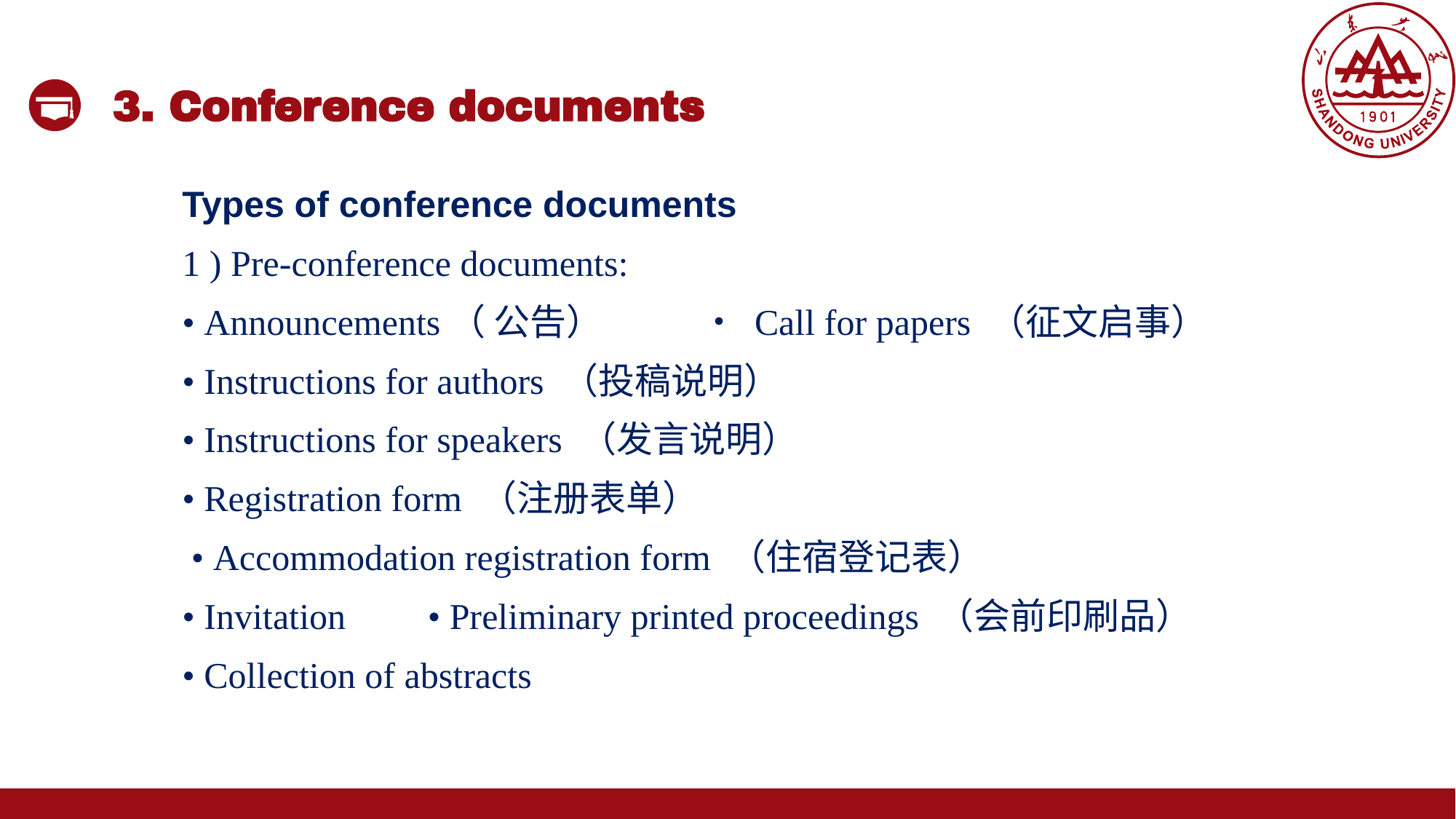

3. Conference documents

Types of conference documents
1 ) Pre-conference documents:
• Announcements（ 公告）            • Call for papers （征文启事）
• Instructions for authors （投稿说明）
• Instructions for speakers （发言说明）
• Registration form （注册表单）
 • Accommodation registration form （住宿登记表）
• Invitation         • Preliminary printed proceedings （会前印刷品）
• Collection of abstracts